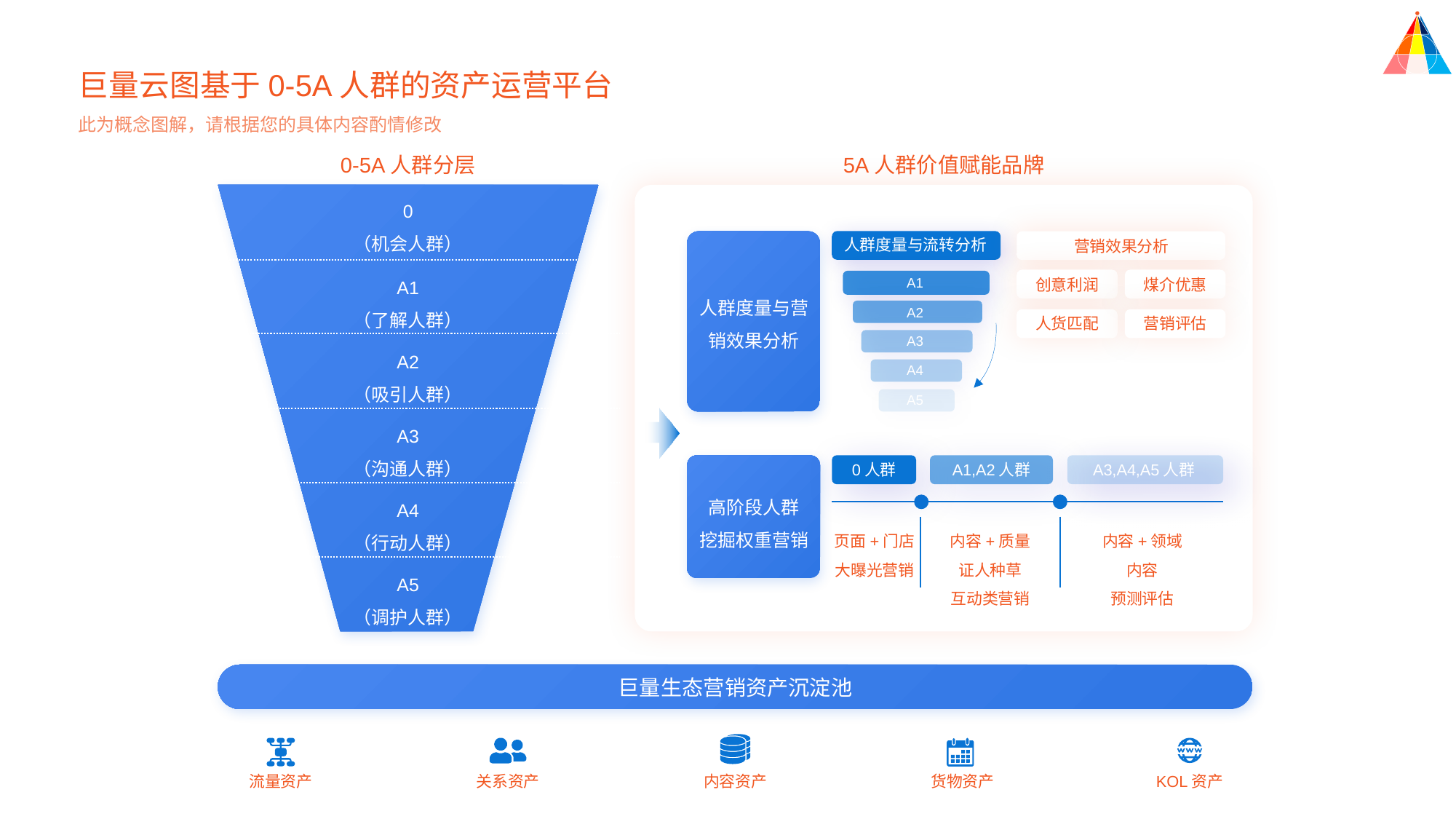

巨量云图基于0-5A人群的资产运营平台
此为概念图解，请根据您的具体内容酌情修改
0-5A人群分层
5A人群价值赋能品牌
0
（机会人群）

人群度量与流转分析

营销效果分析

A1
（了解人群）
A1
创意利润
煤介优惠

人群度量与营销效果分析
A2

人货匹配
营销评估

A3

A2
（吸引人群）
A4

A5

A3
（沟通人群）
0人群
A1,A2人群
A3,A4,A5人群

高阶段人群
挖掘权重营销

A4
（行动人群）

页面+门店
大曝光营销

内容+质量
证人种草
互动类营销

内容+领域
内容
预测评估

A5
（调护人群）

巨量生态营销资产沉淀池

流量资产
关系资产
内容资产
货物资产
KOL资产